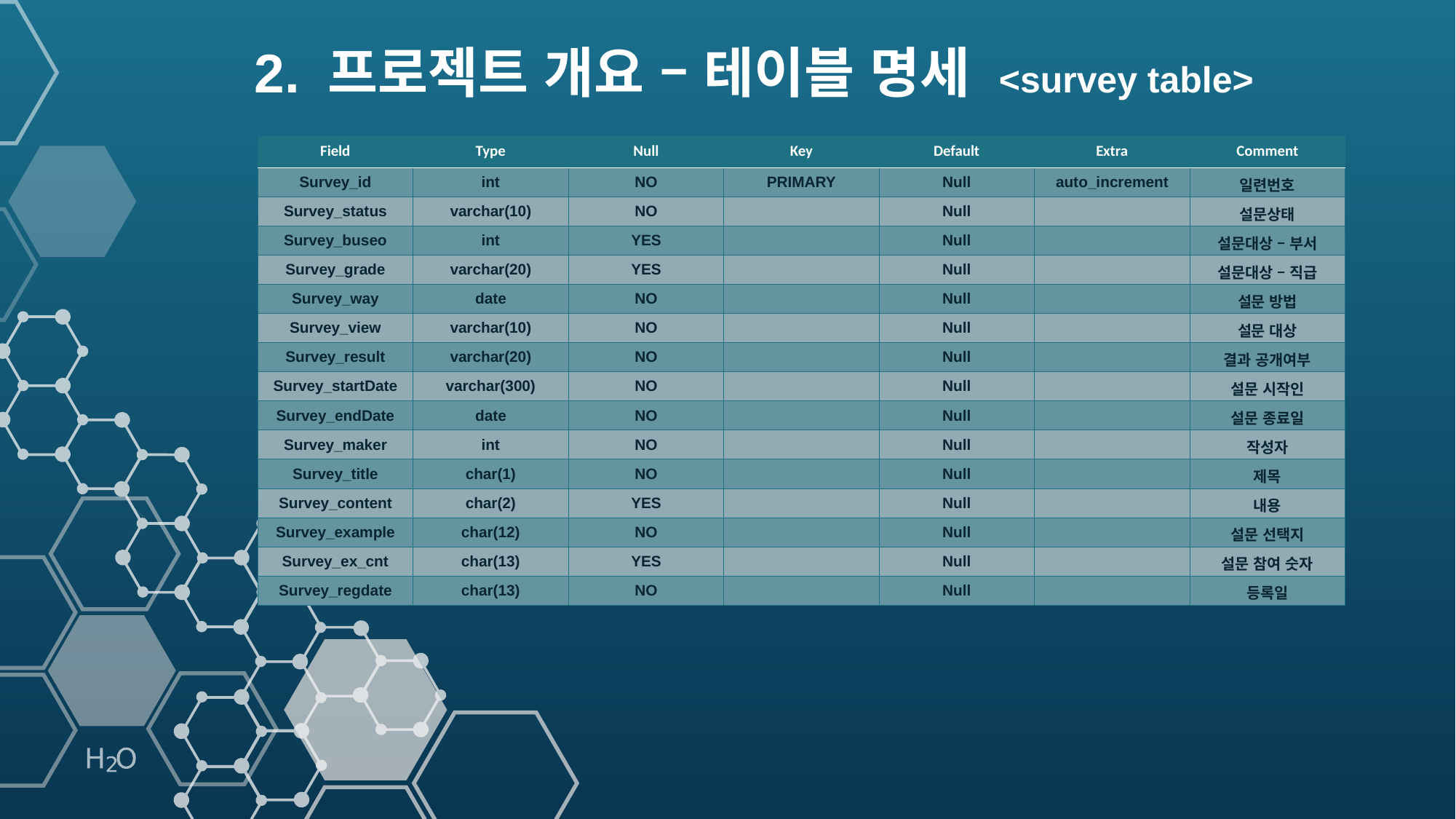

2. 프로젝트 개요 – 테이블 명세 <survey table>
| Field | Type | Null | Key | Default | Extra | Comment |
| --- | --- | --- | --- | --- | --- | --- |
| Survey\_id | int | NO | PRIMARY | Null | auto\_increment | 일련번호 |
| Survey\_status | varchar(10) | NO |  | Null |  | 설문상태 |
| Survey\_buseo | int | YES |  | Null |  | 설문대상 – 부서 |
| Survey\_grade | varchar(20) | YES |  | Null |  | 설문대상 – 직급 |
| Survey\_way | date | NO |  | Null |  | 설문 방법 |
| Survey\_view | varchar(10) | NO |  | Null |  | 설문 대상 |
| Survey\_result | varchar(20) | NO |  | Null |  | 결과 공개여부 |
| Survey\_startDate | varchar(300) | NO |  | Null |  | 설문 시작인 |
| Survey\_endDate | date | NO |  | Null |  | 설문 종료일 |
| Survey\_maker | int | NO |  | Null |  | 작성자 |
| Survey\_title | char(1) | NO |  | Null |  | 제목 |
| Survey\_content | char(2) | YES |  | Null |  | 내용 |
| Survey\_example | char(12) | NO |  | Null |  | 설문 선택지 |
| Survey\_ex\_cnt | char(13) | YES |  | Null |  | 설문 참여 숫자 |
| Survey\_regdate | char(13) | NO |  | Null |  | 등록일 |